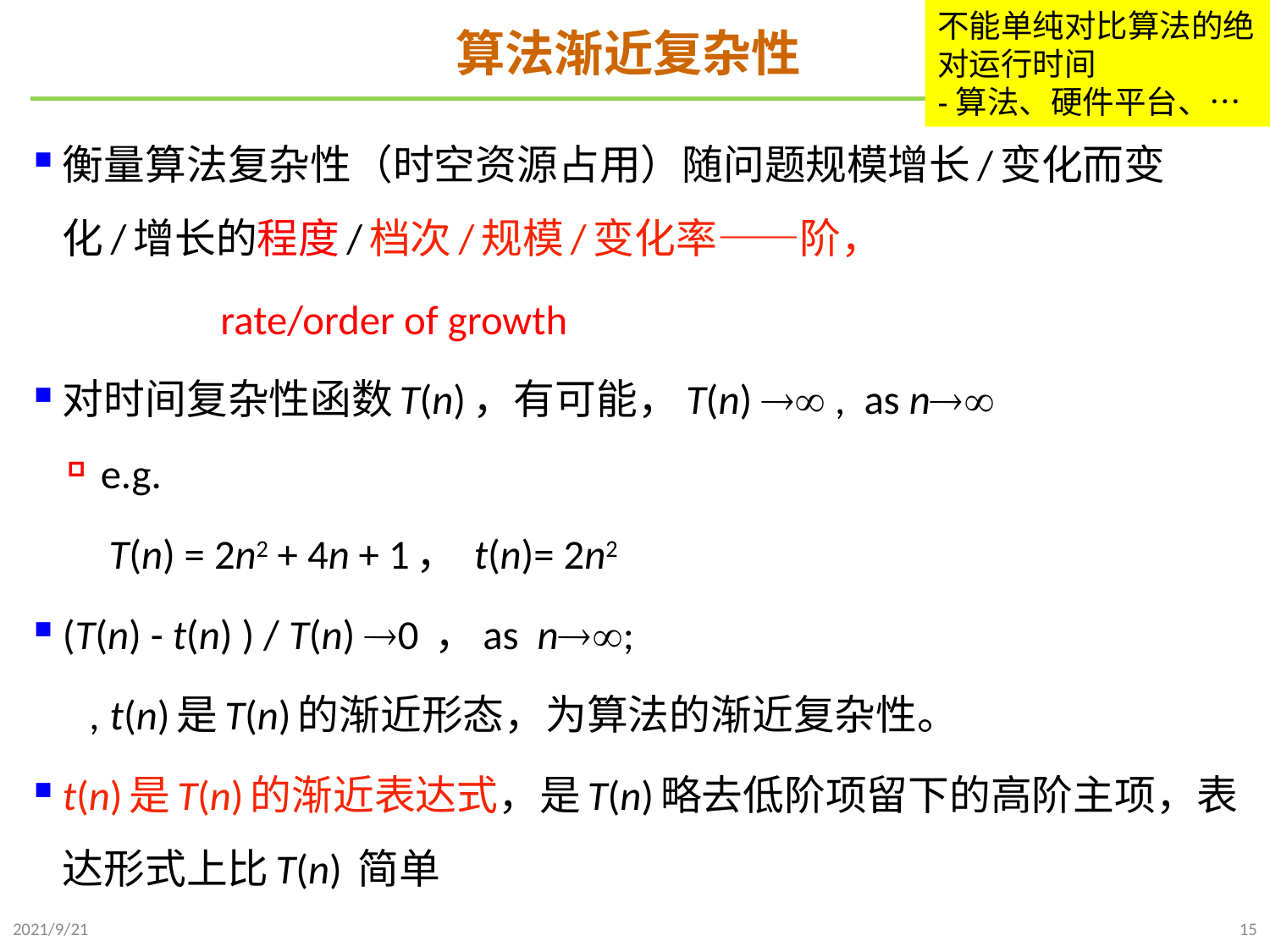

不能单纯对比算法的绝对运行时间
-算法、硬件平台、…
# 算法渐近复杂性
衡量算法复杂性（时空资源占用）随问题规模增长/变化而变化/增长的程度/档次/规模/变化率——阶，
                    rate/order of growth
对时间复杂性函数T(n)，有可能，T(n) →∞ ,  as n→∞
e.g.
        T(n) = 2n2 + 4n + 1， t(n)= 2n2
(T(n) - t(n) ) / T(n) →0 ，as  n→∞;
      , t(n)是T(n)的渐近形态，为算法的渐近复杂性。
t(n)是T(n)的渐近表达式，是T(n)略去低阶项留下的高阶主项，表达形式上比T(n) 简单

2021/9/21
15